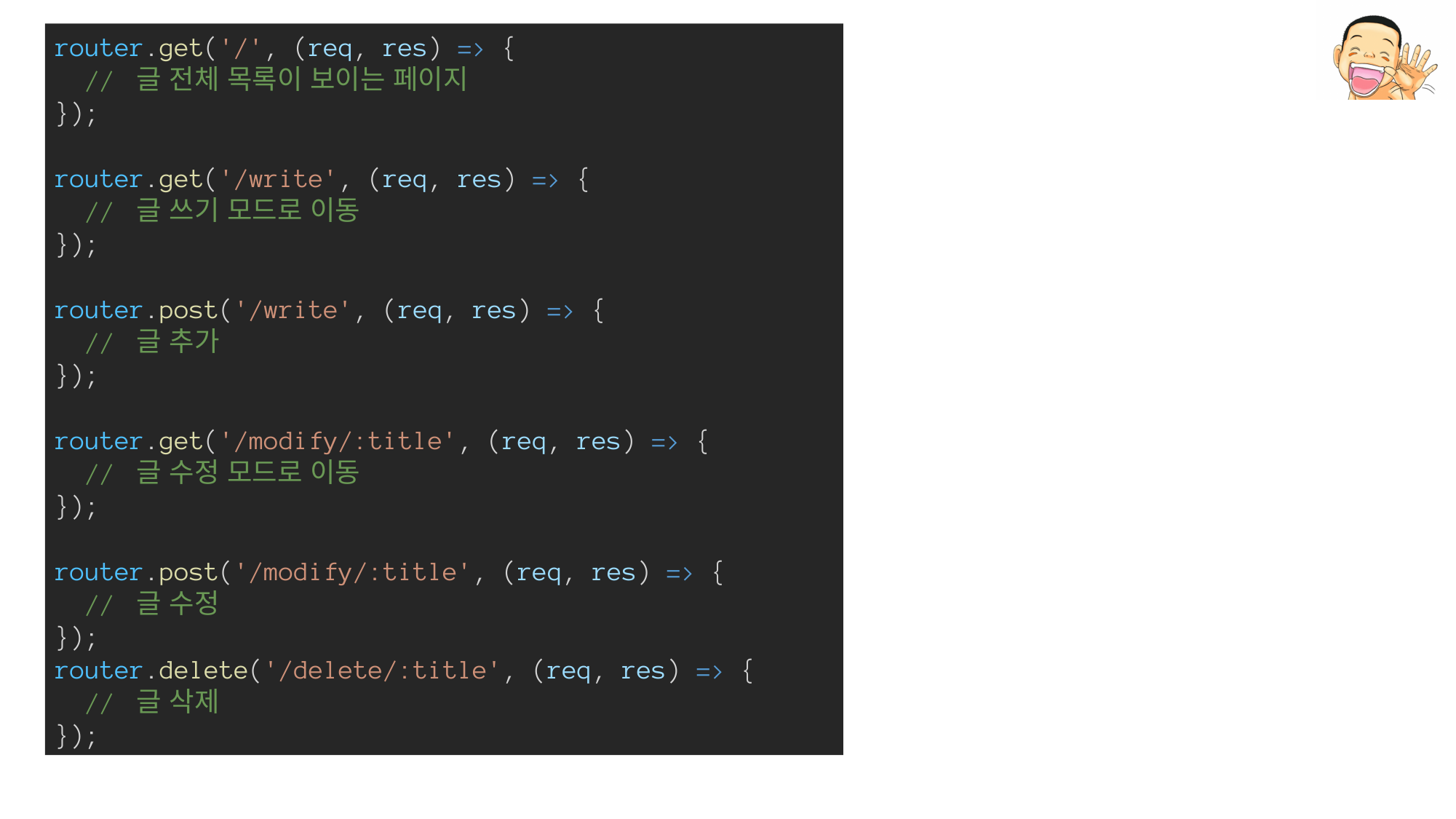

router.get('/', (req, res) => {
  // 글 전체 목록이 보이는 페이지
});

router.get('/write', (req, res) => {
  // 글 쓰기 모드로 이동
});
router.post('/write', (req, res) => {
  // 글 추가
});

router.get('/modify/:title', (req, res) => {
  // 글 수정 모드로 이동
});

router.post('/modify/:title', (req, res) => {
  // 글 수정
});
router.delete('/delete/:title', (req, res) => {
  // 글 삭제
});